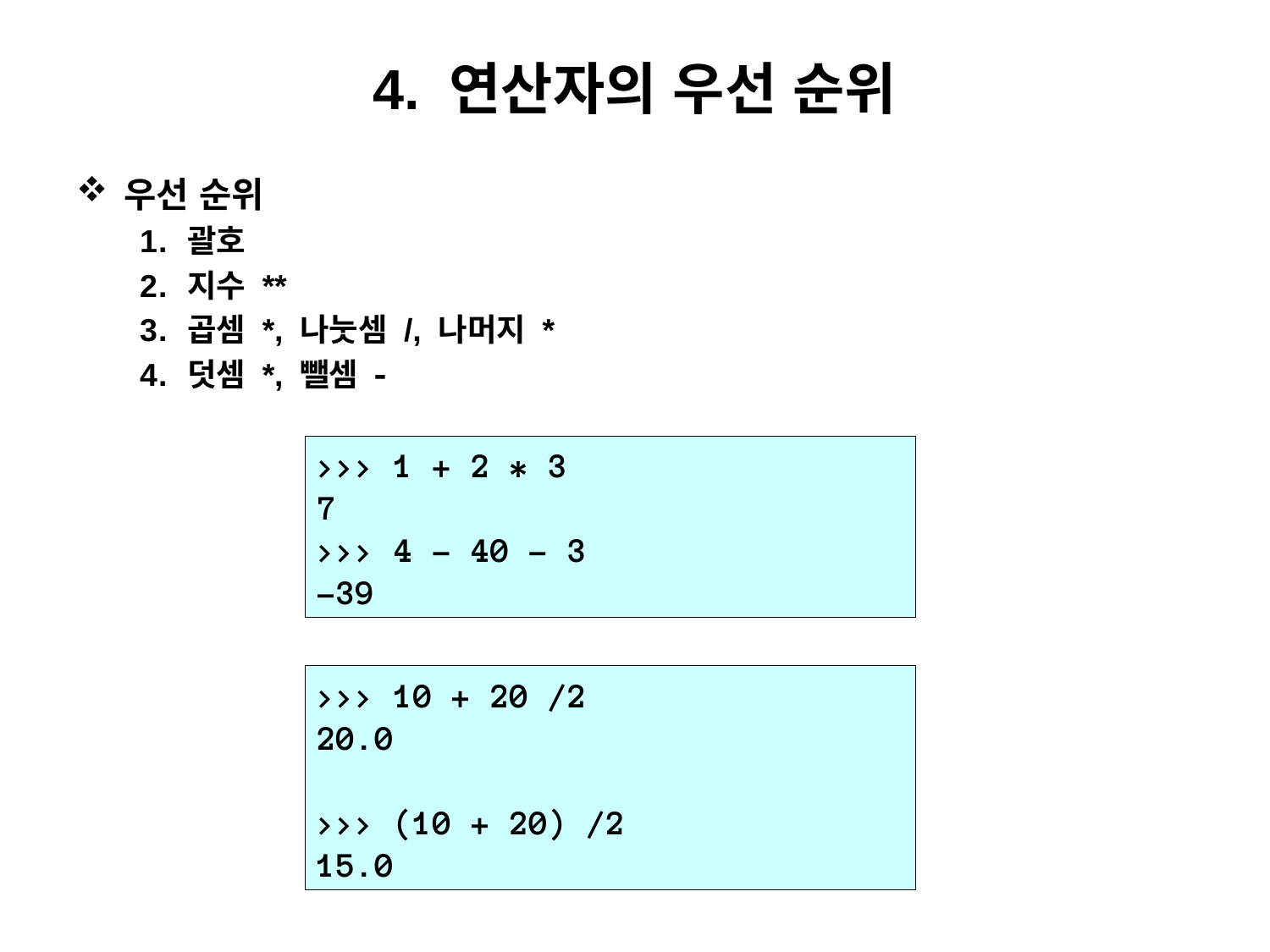

# 4. 연산자의 우선 순위
우선 순위
괄호
지수 **
곱셈 *, 나눗셈 /, 나머지 *
덧셈 *, 뺄셈 −
>>> 1 + 2 * 3
7
>>> 4 - 40 - 3
-39
>>> 10 + 20 /2
20.0

>>> (10 + 20) /2
15.0